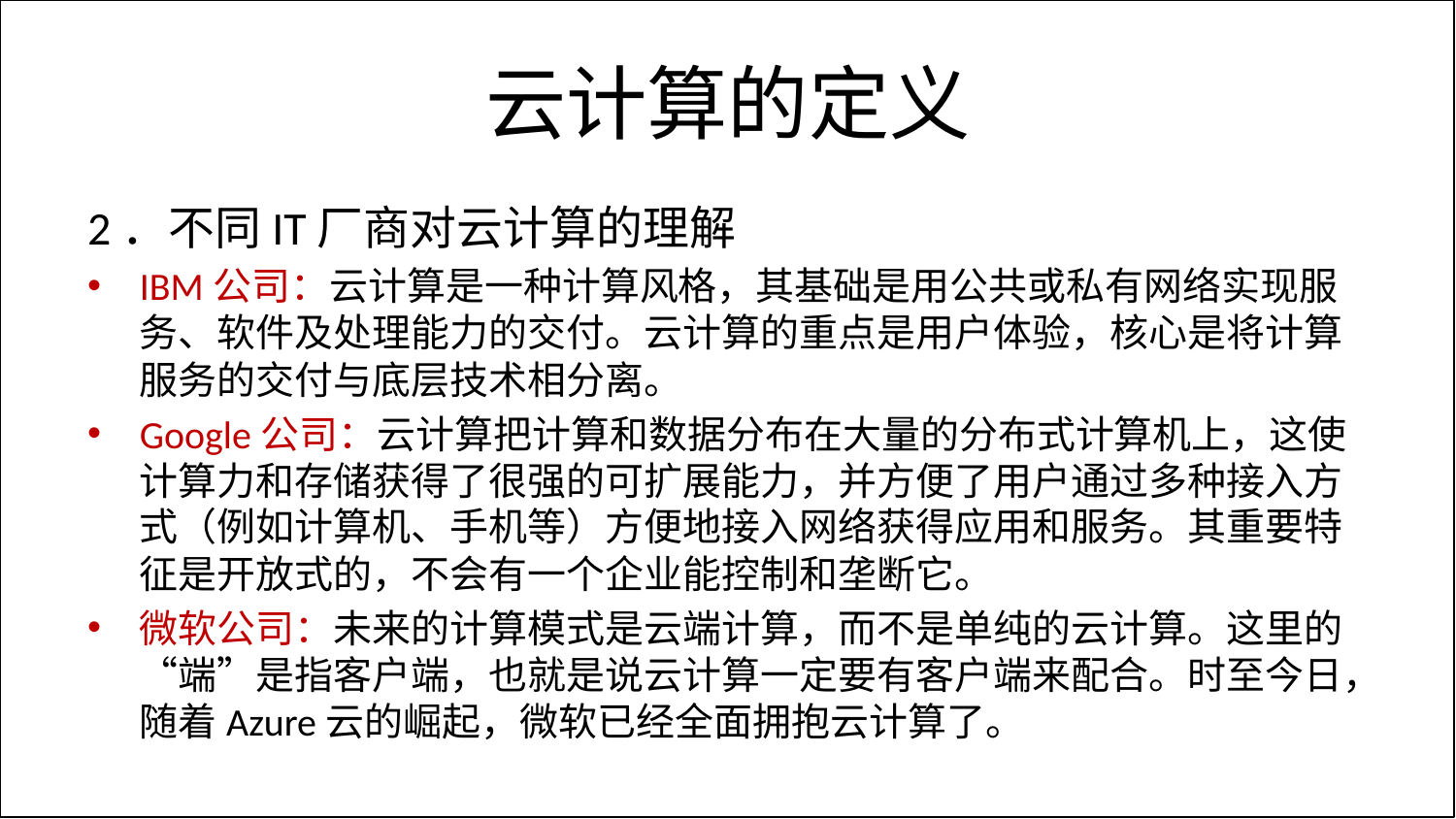

# 云计算的定义
2．不同IT厂商对云计算的理解
IBM公司：云计算是一种计算风格，其基础是用公共或私有网络实现服务、软件及处理能力的交付。云计算的重点是用户体验，核心是将计算服务的交付与底层技术相分离。
Google公司：云计算把计算和数据分布在大量的分布式计算机上，这使计算力和存储获得了很强的可扩展能力，并方便了用户通过多种接入方式（例如计算机、手机等）方便地接入网络获得应用和服务。其重要特征是开放式的，不会有一个企业能控制和垄断它。
微软公司：未来的计算模式是云端计算，而不是单纯的云计算。这里的“端”是指客户端，也就是说云计算一定要有客户端来配合。时至今日，随着Azure云的崛起，微软已经全面拥抱云计算了。